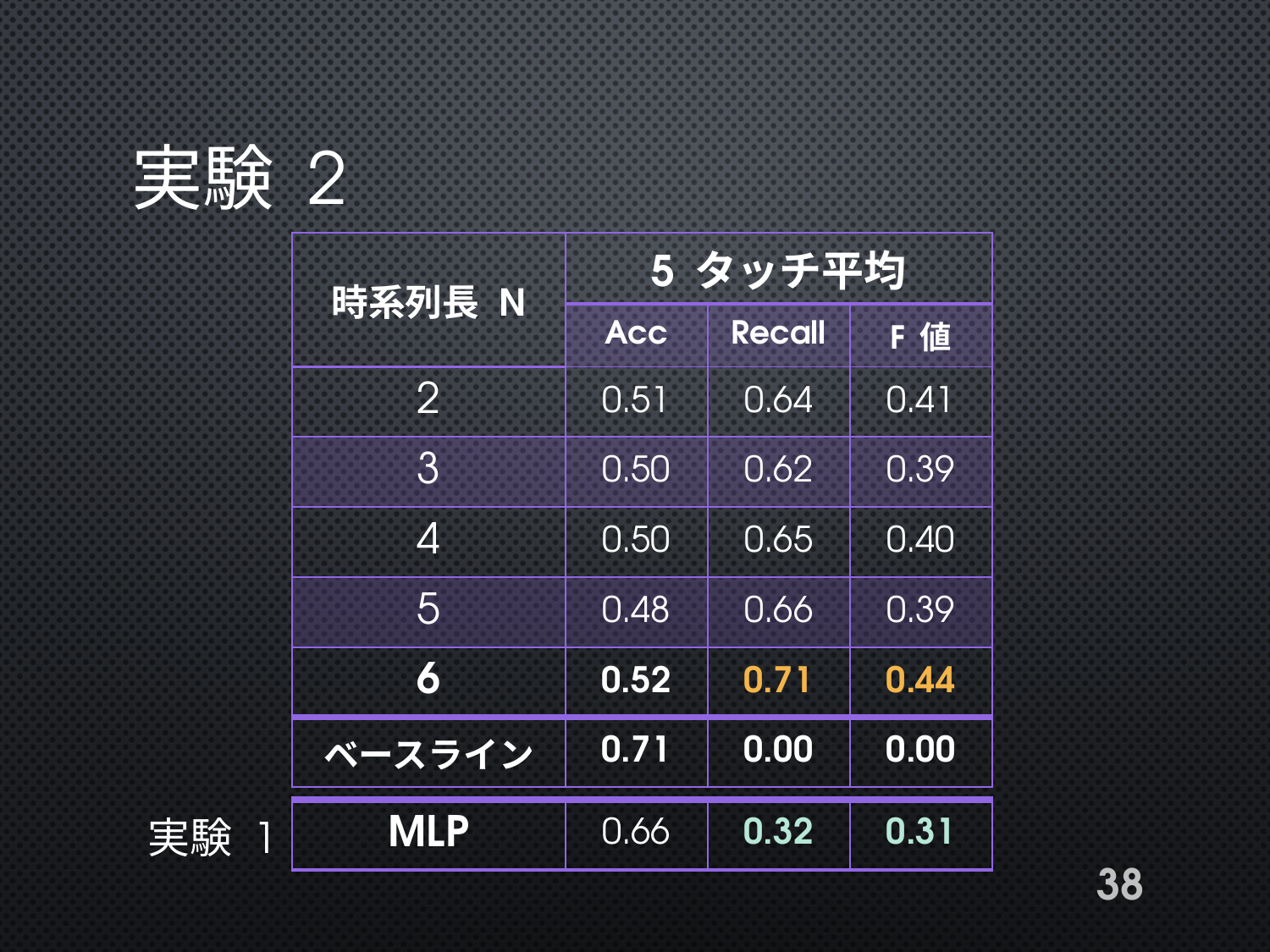

# 実験 2
| 時系列長 N | 5 タッチ平均 |  |  |
| --- | --- | --- | --- |
|  | Acc | Recall | F 値 |
| 2 | 0.51 | 0.64 | 0.41 |
| 3 | 0.50 | 0.62 | 0.39 |
| 4 | 0.50 | 0.65 | 0.40 |
| 5 | 0.48 | 0.66 | 0.39 |
| 6 | 0.52 | 0.71 | 0.44 |
| ベースライン | 0.71 | 0.00 | 0.00 |
実験 1
| MLP | 0.66 | 0.32 | 0.31 |
| --- | --- | --- | --- |
38